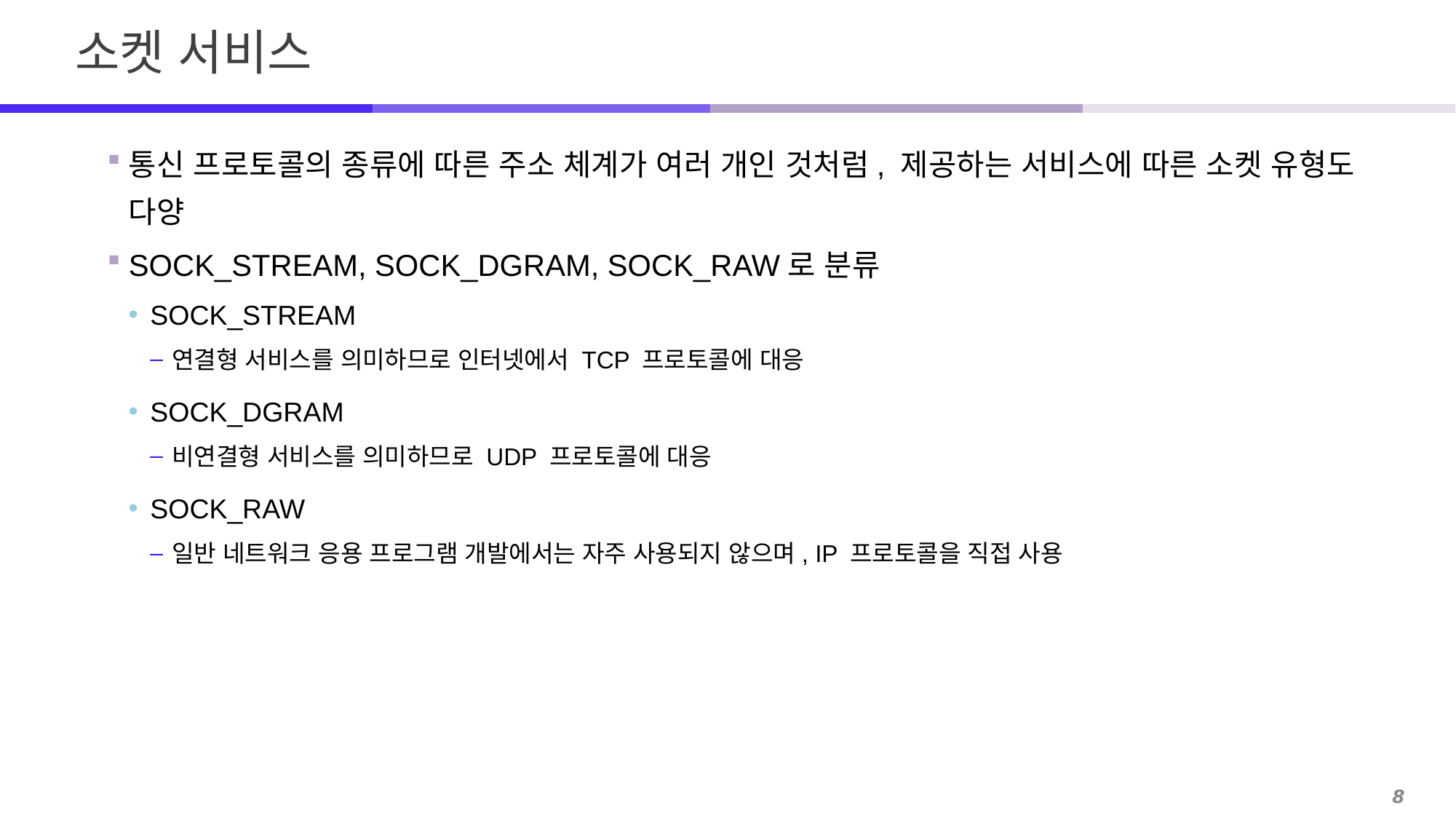

# 소켓 서비스
통신 프로토콜의 종류에 따른 주소 체계가 여러 개인 것처럼, 제공하는 서비스에 따른 소켓 유형도 다양
SOCK_STREAM, SOCK_DGRAM, SOCK_RAW로 분류
SOCK_STREAM
연결형 서비스를 의미하므로 인터넷에서 TCP 프로토콜에 대응
SOCK_DGRAM
비연결형 서비스를 의미하므로 UDP 프로토콜에 대응
SOCK_RAW
일반 네트워크 응용 프로그램 개발에서는 자주 사용되지 않으며, IP 프로토콜을 직접 사용